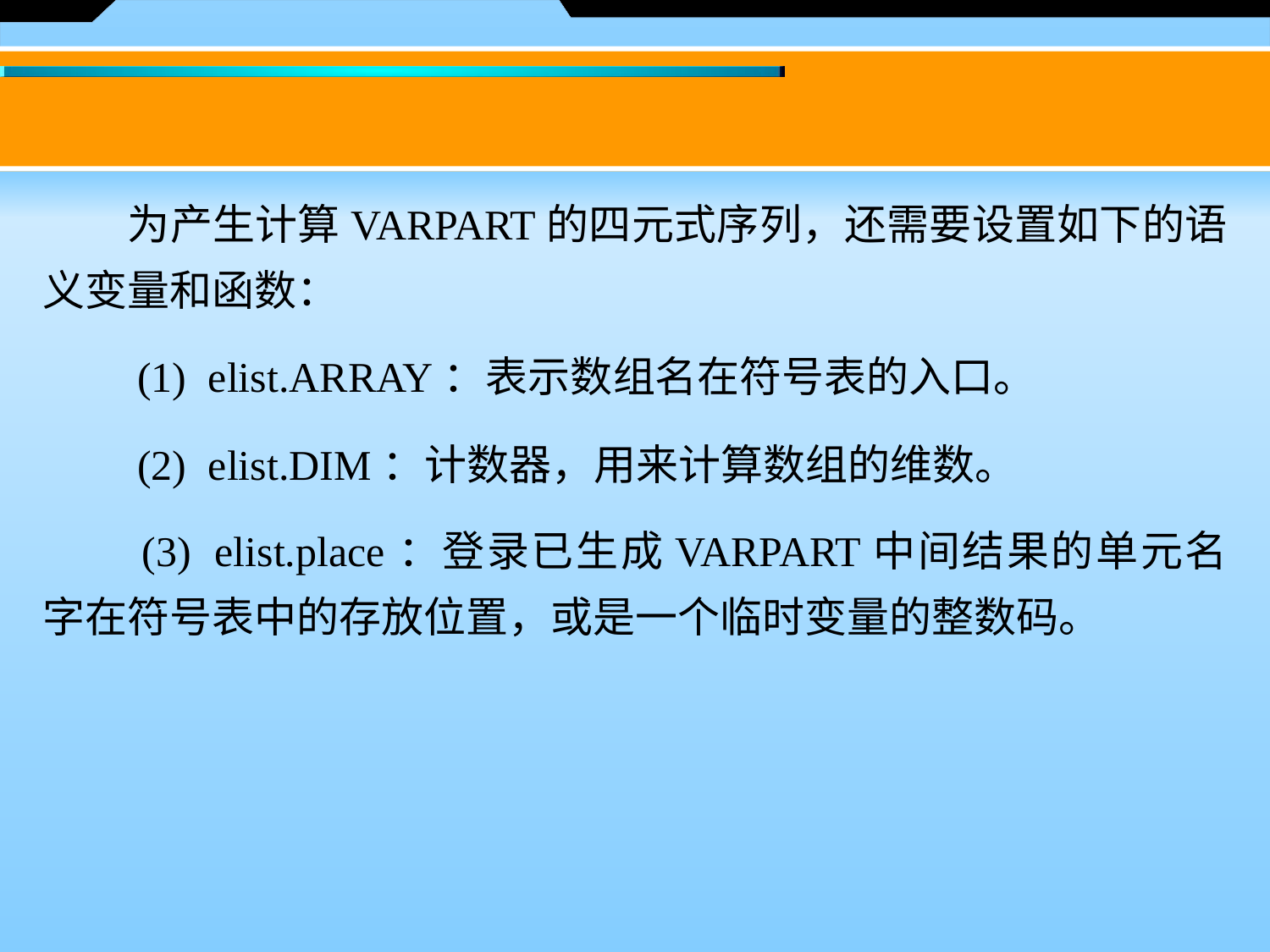

为产生计算VARPART的四元式序列，还需要设置如下的语义变量和函数：
　　(1)  elist.ARRAY：表示数组名在符号表的入口。
　　(2)  elist.DIM：计数器，用来计算数组的维数。
　　(3)  elist.place：登录已生成VARPART中间结果的单元名字在符号表中的存放位置，或是一个临时变量的整数码。